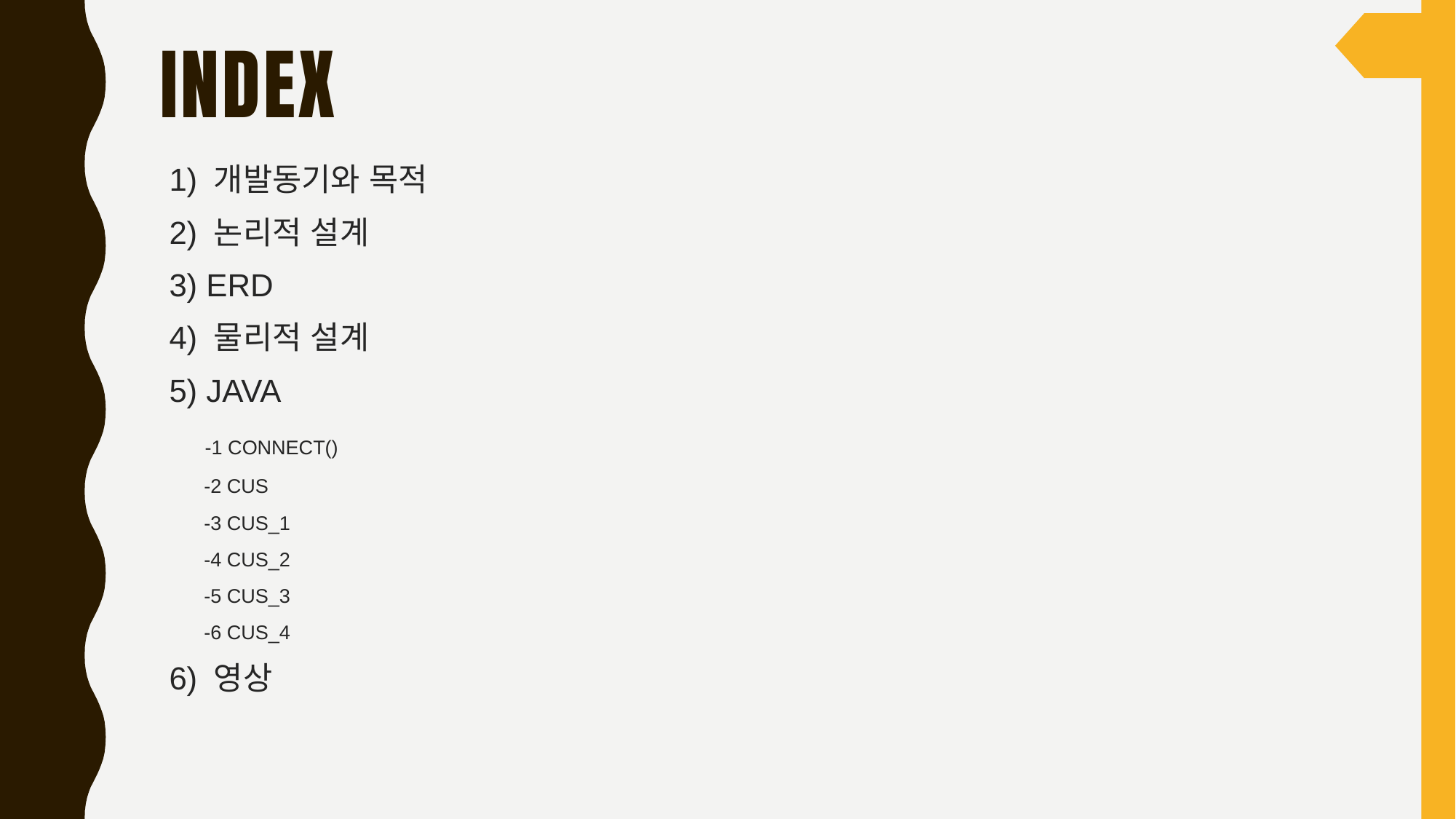

# index
 1) 개발동기와 목적
 2) 논리적 설계
 3) ERD
 4) 물리적 설계
 5) JAVA
     -1 CONNECT()
        -2 CUS
        -3 CUS_1
        -4 CUS_2
        -5 CUS_3
        -6 CUS_4
 6) 영상